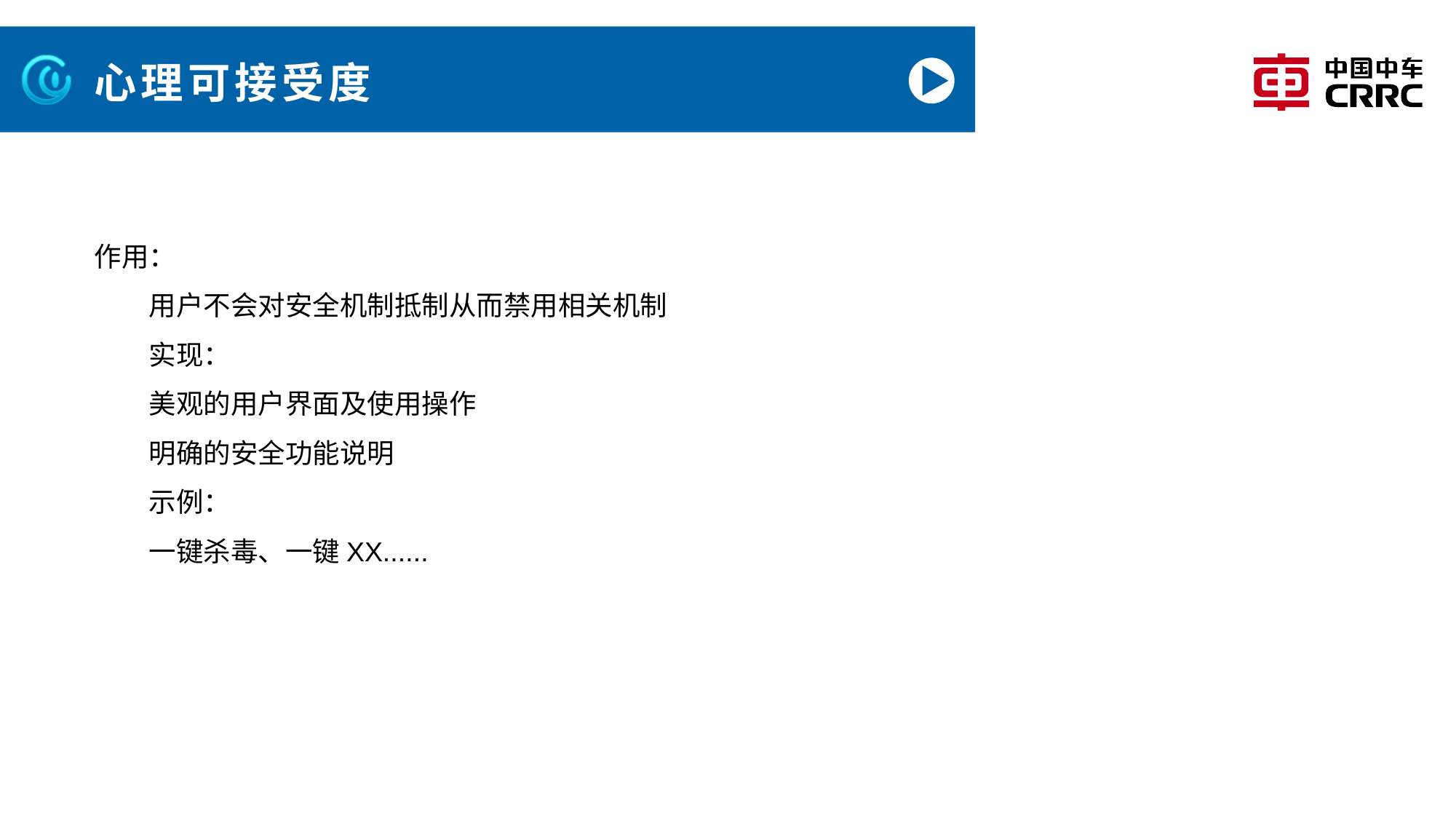

# 心理可接受度
作用：
用户不会对安全机制抵制从而禁用相关机制
实现：
美观的用户界面及使用操作
明确的安全功能说明
示例：
一键杀毒、一键XX......
50